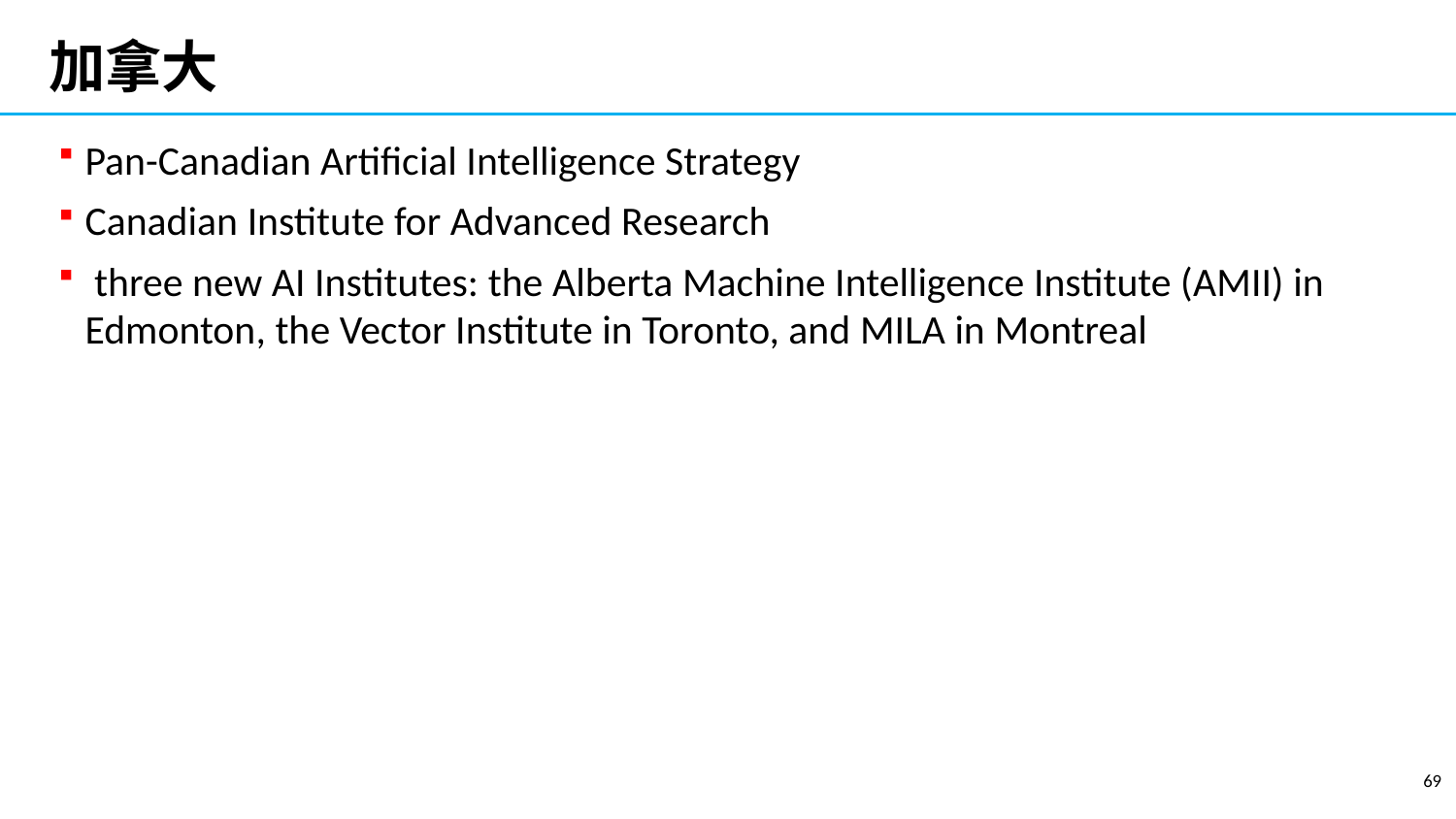

# 加拿大

Pan-Canadian Artificial Intelligence Strategy
Canadian Institute for Advanced Research
 three new AI Institutes: the Alberta Machine Intelligence Institute (AMII) in Edmonton, the Vector Institute in Toronto, and MILA in Montreal
69